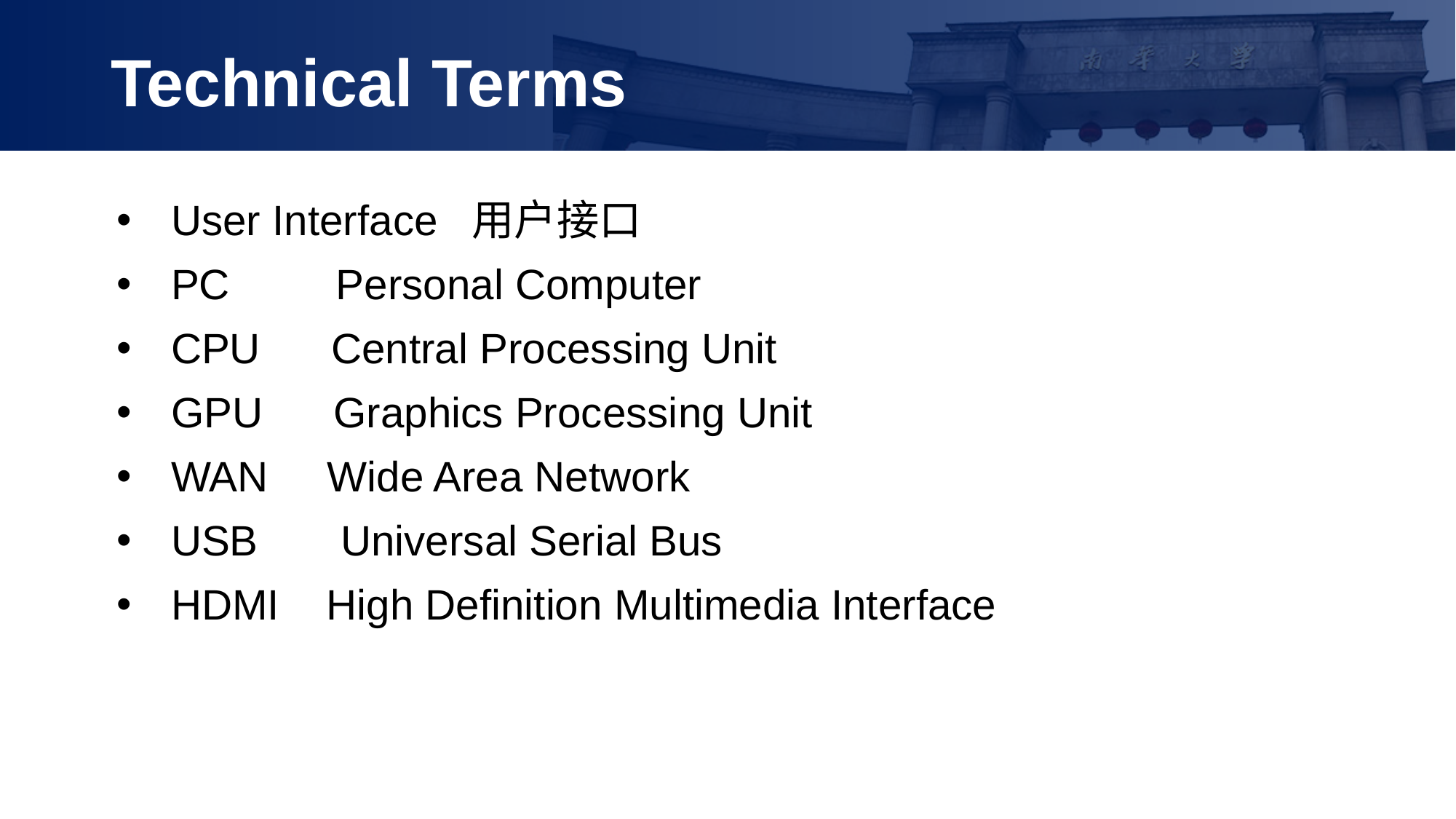

Technical Terms
User Interface  用户接口
PC         Personal Computer
CPU      Central Processing Unit
GPU      Graphics Processing Unit
WAN     Wide Area Network
USB       Universal Serial Bus
HDMI    High Definition Multimedia Interface
华为Mate30pro: 7680fps 超级慢动作拍摄